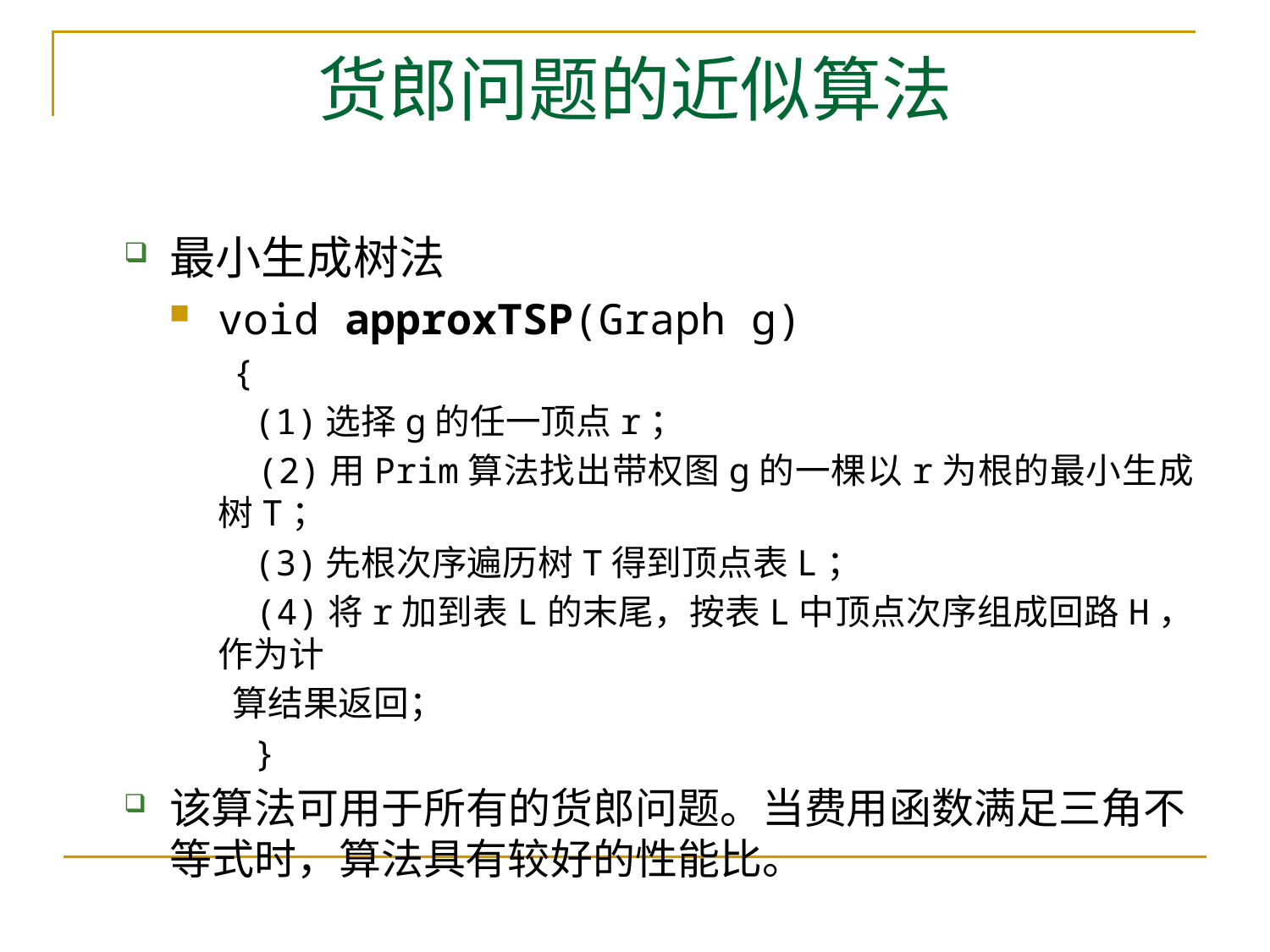

# 货郎问题的近似算法
最小生成树法
void approxTSP(Graph g)
   {
    (1)选择g的任一顶点r；
    (2)用Prim算法找出带权图g的一棵以r为根的最小生成树T；
    (3)先根次序遍历树T得到顶点表L；
    (4)将r加到表L的末尾，按表L中顶点次序组成回路H，作为计
       算结果返回；
    }
该算法可用于所有的货郎问题。当费用函数满足三角不等式时，算法具有较好的性能比。